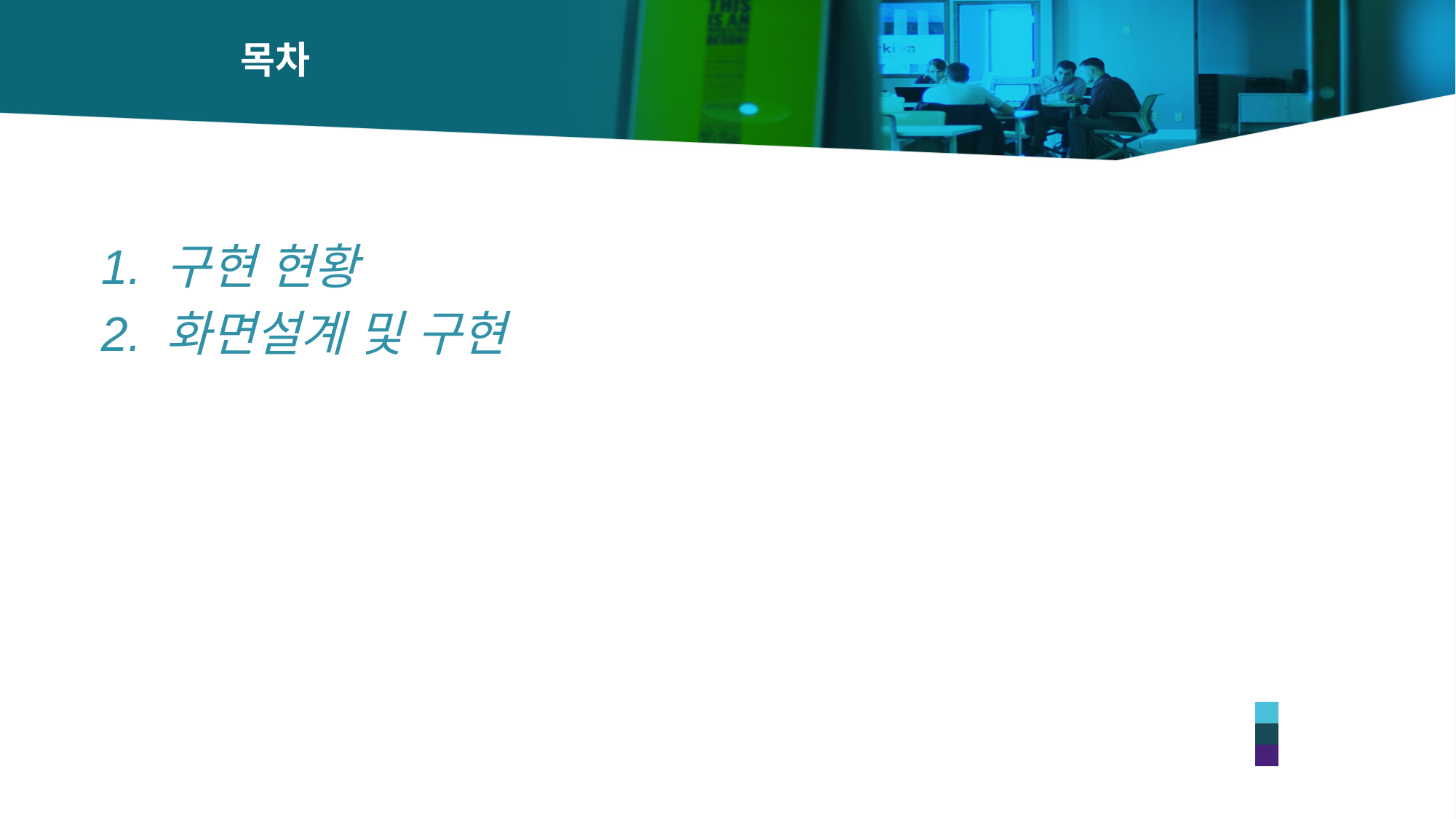

# 목차

 구현 현황
 화면설계 및 구현